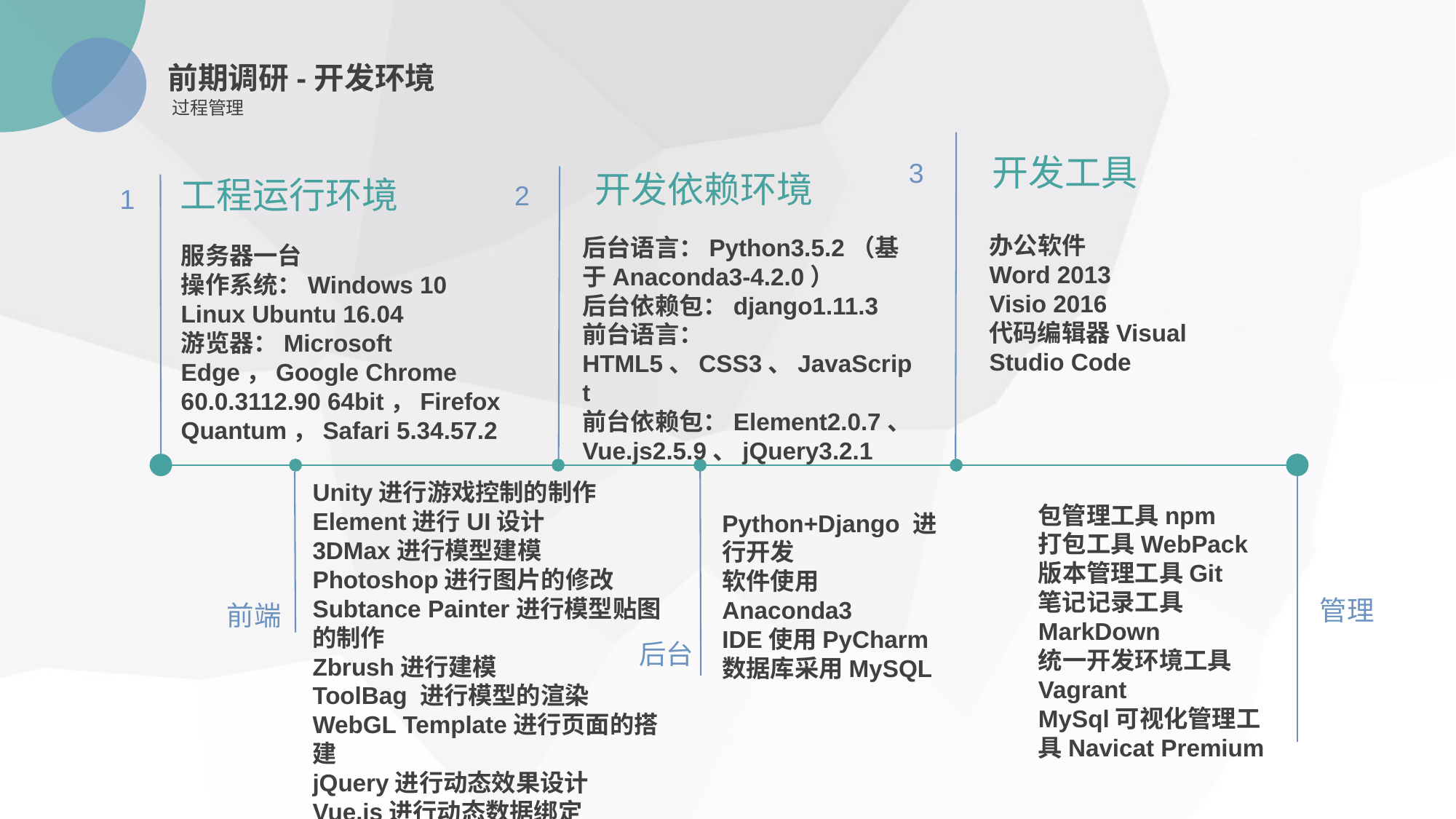

前期调研-开发环境
过程管理

工程运行环境
开发工具
3
开发依赖环境
2
1
办公软件
Word 2013
Visio 2016
代码编辑器Visual Studio Code
后台语言：Python3.5.2（基于Anaconda3-4.2.0）
后台依赖包：django1.11.3
前台语言：HTML5、CSS3、JavaScript
前台依赖包：Element2.0.7、Vue.js2.5.9、jQuery3.2.1
服务器一台
操作系统：Windows 10
Linux Ubuntu 16.04
游览器：Microsoft Edge，Google Chrome 60.0.3112.90 64bit，Firefox Quantum，Safari 5.34.57.2

Unity进行游戏控制的制作
Element进行UI设计
3DMax进行模型建模
Photoshop进行图片的修改
Subtance Painter进行模型贴图的制作
Zbrush进行建模
ToolBag 进行模型的渲染
WebGL Template进行页面的搭建
jQuery进行动态效果设计
Vue.js进行动态数据绑定
包管理工具npm
打包工具WebPack
版本管理工具Git
笔记记录工具MarkDown
统一开发环境工具Vagrant
MySql可视化管理工具Navicat Premium

Python+Django 进行开发
软件使用Anaconda3
IDE使用PyCharm
数据库采用MySQL
管理
前端
后台